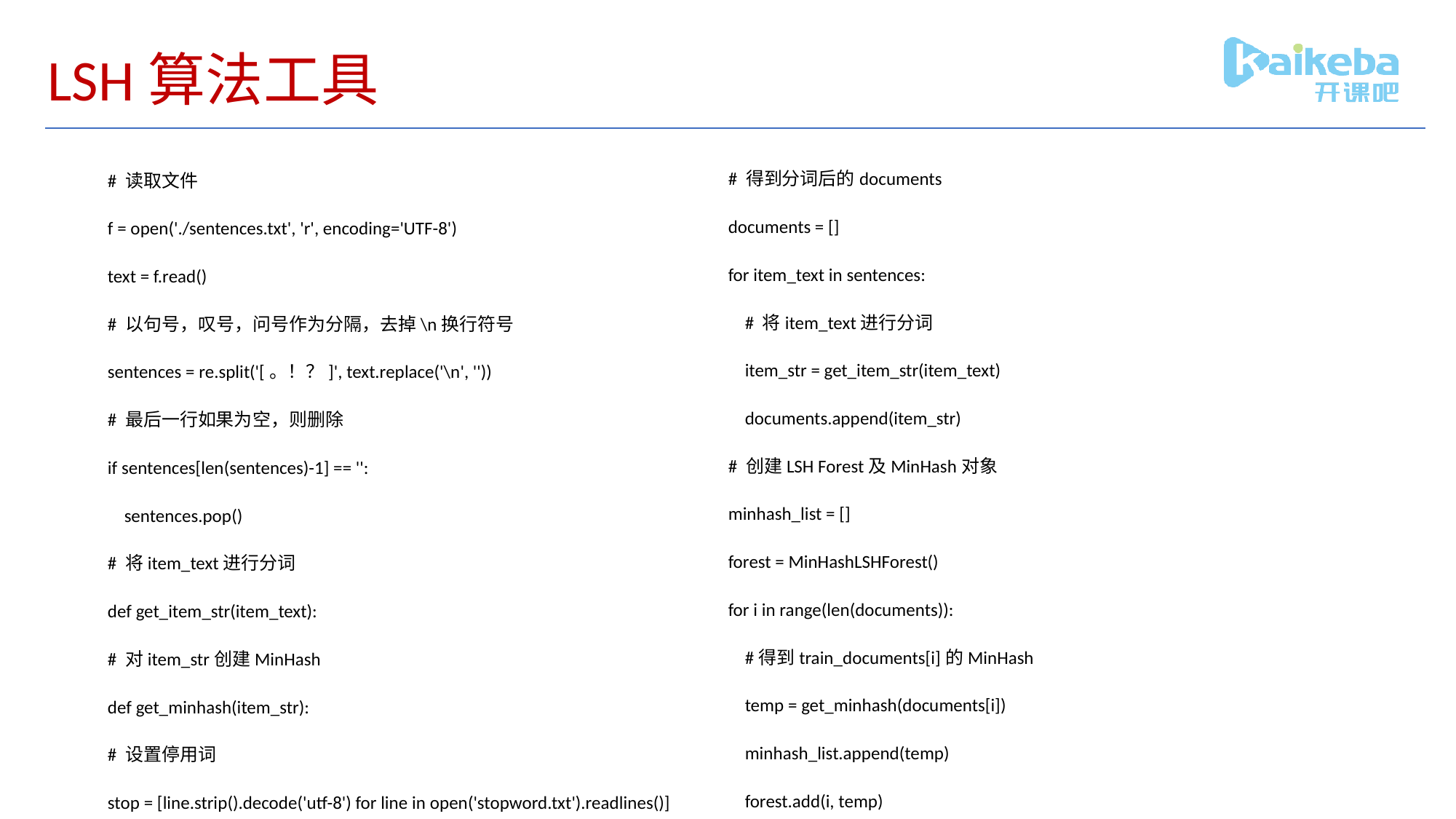

# LSH算法工具
# 得到分词后的documents
documents = []
for item_text in sentences:
    # 将item_text进行分词
    item_str = get_item_str(item_text)
    documents.append(item_str)
# 创建LSH Forest及MinHash对象
minhash_list = []
forest = MinHashLSHForest()
for i in range(len(documents)):
    #得到train_documents[i]的MinHash
    temp = get_minhash(documents[i])
    minhash_list.append(temp)
    forest.add(i, temp)

# 读取文件
f = open('./sentences.txt', 'r', encoding='UTF-8')
text = f.read()
# 以句号，叹号，问号作为分隔，去掉\n换行符号
sentences = re.split('[。！？]', text.replace('\n', ''))
# 最后一行如果为空，则删除
if sentences[len(sentences)-1] == '':
    sentences.pop()
# 将item_text进行分词
def get_item_str(item_text):
# 对item_str创建MinHash
def get_minhash(item_str):
# 设置停用词
stop = [line.strip().decode('utf-8') for line in open('stopword.txt').readlines()]